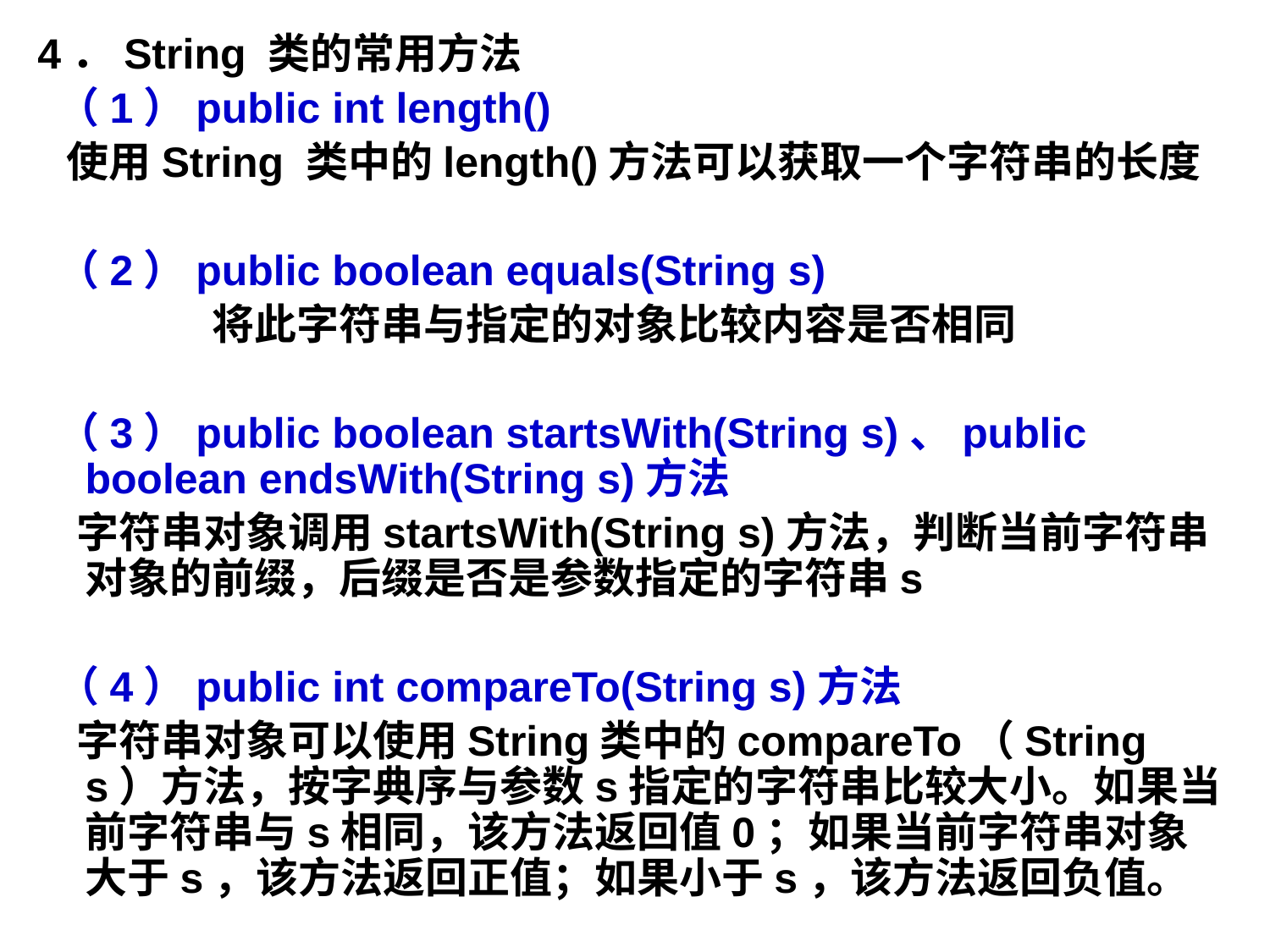

4．String 类的常用方法
 （1）public int length()
  使用String 类中的length()方法可以获取一个字符串的长度

 （2）public boolean equals(String s)
		将此字符串与指定的对象比较内容是否相同

 （3）public boolean startsWith(String s)、public boolean endsWith(String s)方法
   字符串对象调用startsWith(String s)方法，判断当前字符串对象的前缀，后缀是否是参数指定的字符串s

 （4）public int compareTo(String s)方法
   字符串对象可以使用String类中的compareTo（String s）方法，按字典序与参数s指定的字符串比较大小。如果当前字符串与s相同，该方法返回值0；如果当前字符串对象大于s，该方法返回正值；如果小于s，该方法返回负值。